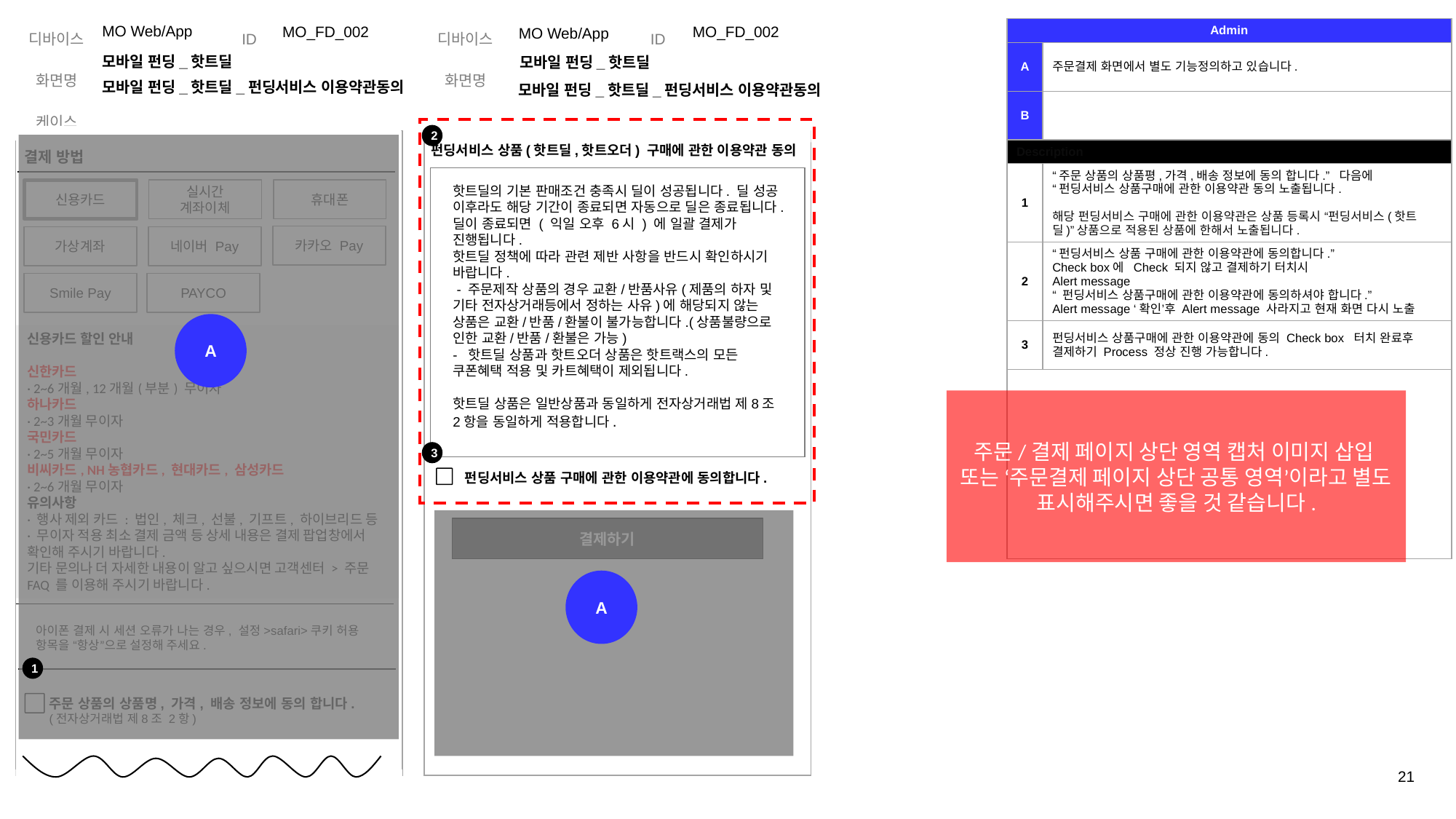

| Admin |  |
| --- | --- |
| A | 주문결제 화면에서 별도 기능정의하고 있습니다. |
| B |  |
| Description |  |
| 1 | “주문 상품의 상품평,가격,배송 정보에 동의 합니다.” 다음에 “펀딩서비스 상품구매에 관한 이용약관 동의 노출됩니다. 해당 펀딩서비스 구매에 관한 이용약관은 상품 등록시 “펀딩서비스(핫트딜)”상품으로 적용된 상품에 한해서 노출됩니다. |
| 2 | “펀딩서비스 상품 구매에 관한 이용약관에 동의합니다.” Check box에 Check 되지 않고 결제하기 터치시 Alert message “ 펀딩서비스 상품구매에 관한 이용약관에 동의하셔야 합니다.” Alert message ‘확인’후 Alert message 사라지고 현재 화면 다시 노출 |
| 3 | 펀딩서비스 상품구매에 관한 이용약관에 동의 Check box 터치 완료후 결제하기 Process 정상 진행 가능합니다. |
|  |  |
MO Web/App
MO_FD_002
MO_FD_002
MO Web/App
# 모바일 펀딩_핫트딜
모바일 펀딩_핫트딜
모바일 펀딩_핫트딜_펀딩서비스 이용약관동의
모바일 펀딩_핫트딜_펀딩서비스 이용약관동의

2

펀딩서비스 상품(핫트딜,핫트오더) 구매에 관한 이용약관 동의
결제 방법

핫트딜의 기본 판매조건 충족시 딜이 성공됩니다. 딜 성공 이후라도 해당 기간이 종료되면 자동으로 딜은 종료됩니다.
딜이 종료되면 ( 익일 오후 6시 ) 에 일괄 결제가 진행됩니다.
핫트딜 정책에 따라 관련 제반 사항을 반드시 확인하시기 바랍니다.
 - 주문제작 상품의 경우 교환/반품사유(제품의 하자 및 기타 전자상거래등에서 정하는 사유)에 해당되지 않는 상품은 교환/반품/환불이 불가능합니다.(상품불량으로 인한 교환/반품/환불은 가능)
-  핫트딜 상품과 핫트오더 상품은 핫트랙스의 모든 쿠폰혜택 적용 및 카트혜택이 제외됩니다.

핫트딜 상품은 일반상품과 동일하게 전자상거래법 제8조 2항을 동일하게 적용합니다.
신용카드
실시간 계좌이체
휴대폰
카카오 Pay
가상계좌
네이버 Pay
Smile Pay
PAYCO
A
신용카드 할인 안내

신한카드
· 2~6개월, 12개월(부분) 무이자
하나카드
· 2~3개월 무이자
국민카드
· 2~5개월 무이자
비씨카드, NH농협카드, 현대카드, 삼성카드
· 2~6개월 무이자
유의사항
· 행사 제외 카드 : 법인, 체크, 선불, 기프트, 하이브리드 등
· 무이자 적용 최소 결제 금액 등 상세 내용은 결제 팝업창에서 확인해 주시기 바랍니다.
기타 문의나 더 자세한 내용이 알고 싶으시면 고객센터 > 주문 FAQ 를 이용해 주시기 바랍니다.
주문/결제 페이지 상단 영역 캡처 이미지 삽입  또는 ‘주문결제 페이지 상단 공통 영역’이라고 별도 표시해주시면 좋을 것 같습니다.
3
펀딩서비스 상품 구매에 관한 이용약관에 동의합니다.

결제하기
A
아이폰 결제 시 세션 오류가 나는 경우, 설정>safari>쿠키 허용 항목을 “항상”으로 설정해 주세요.
1
주문 상품의 상품명, 가격, 배송 정보에 동의 합니다.
(전자상거래법 제8조 2항)